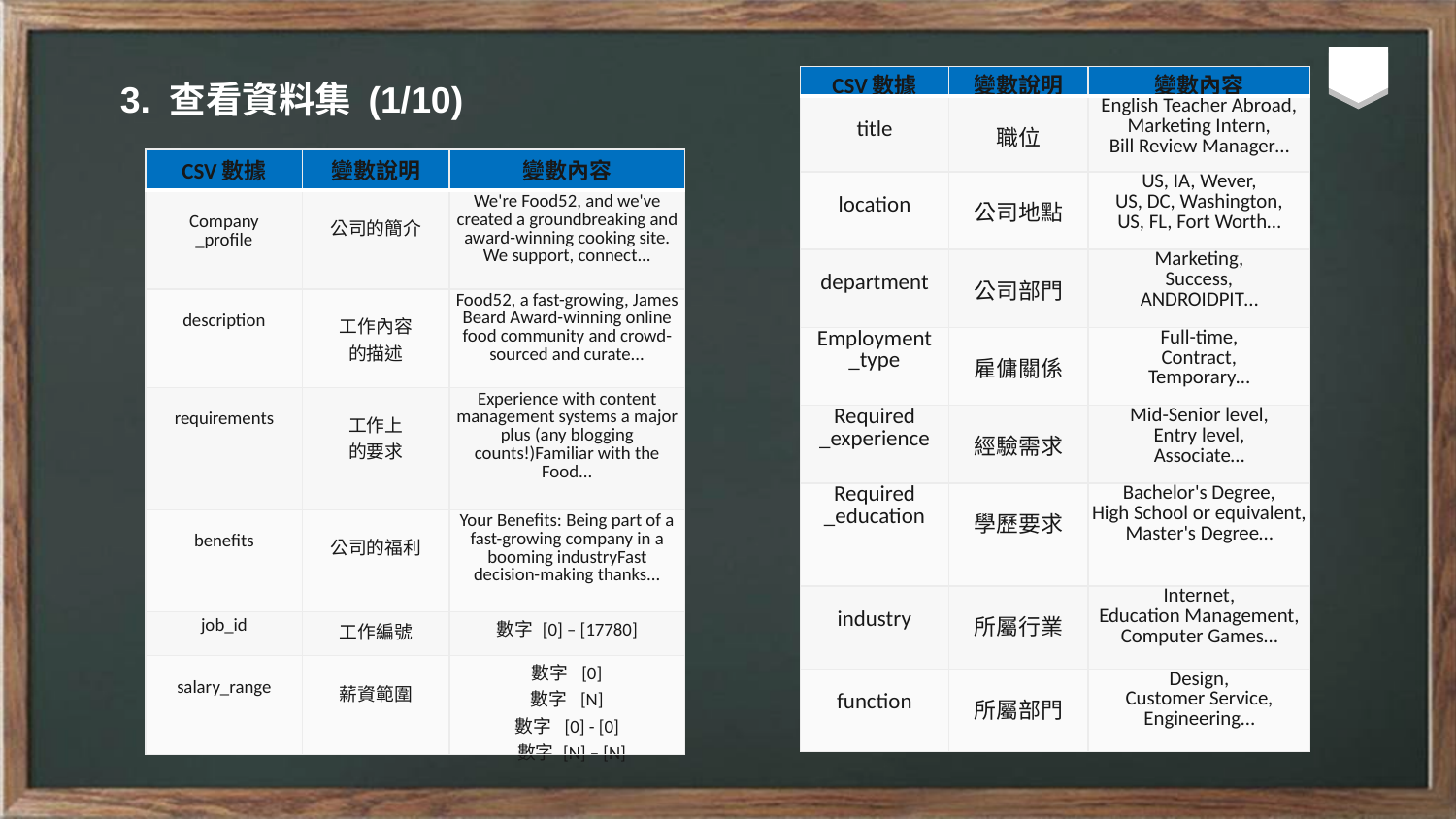

| CSV數據 | 變數說明 | 變數內容 |
| --- | --- | --- |
| title | 職位 | English Teacher Abroad, Marketing Intern, Bill Review Manager… |
| location | 公司地點 | US, IA, Wever, US, DC, Washington, US, FL, Fort Worth… |
| department | 公司部門 | Marketing, Success, ANDROIDPIT… |
| Employment \_type | 雇傭關係 | Full-time, Contract, Temporary… |
| Required \_experience | 經驗需求 | Mid-Senior level, Entry level, Associate… |
| Required \_education | 學歷要求 | Bachelor's Degree, High School or equivalent, Master's Degree… |
| industry | 所屬行業 | Internet, Education Management, Computer Games… |
| function | 所屬部門 | Design, Customer Service, Engineering… |
3. 查看資料集 (1/10)
| CSV數據 | 變數說明 | 變數內容 |
| --- | --- | --- |
| Company \_profile | 公司的簡介 | We're Food52, and we've created a groundbreaking and award-winning cooking site. We support, connect... |
| description | 工作內容 的描述 | Food52, a fast-growing, James Beard Award-winning online food community and crowd-sourced and curate... |
| requirements | 工作上 的要求 | Experience with content management systems a major plus (any blogging counts!)Familiar with the Food... |
| benefits | 公司的福利 | Your Benefits: Being part of a fast-growing company in a booming industryFast decision-making thanks... |
| job\_id | 工作編號 | 數字 [0] – [17780] |
| salary\_range | 薪資範圍 | 數字 [0] 數字 [N] 數字 [0] - [0] 數字 [N] – [N] |
查看變數說明與內容 :
| CSV數據 | 變數說明 | 變數內容 |
| --- | --- | --- |
| Fraudulent | 是否 為詐欺職位 | 0 , 1 |
| telecommuting | 是否 為遠程辦公 | 0 , 1 |
| has\_company \_logo | 是否 有公司Logo | 0 , 1 |
| has\_questions | 是否 有篩選型問題 | 0 , 1 |